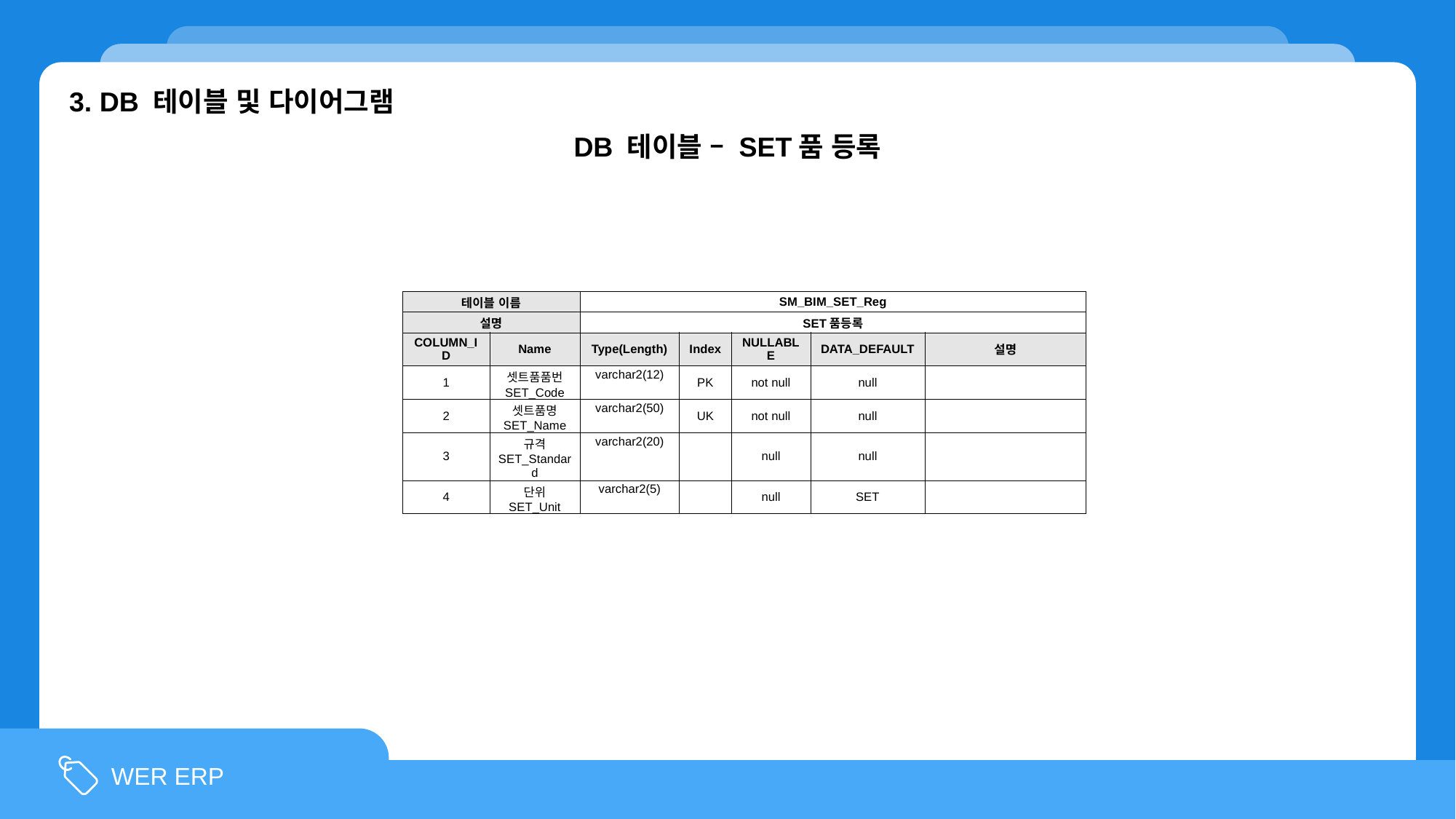

3. DB 테이블 및 다이어그램
DB 테이블 – SET품 등록
| 테이블 이름 |  | SM\_BIM\_SET\_Reg |  |  |  |  |
| --- | --- | --- | --- | --- | --- | --- |
| 설명 |  | SET품등록 |  |  |  |  |
| COLUMN\_ID | Name | Type(Length) | Index | NULLABLE | DATA\_DEFAULT | 설명 |
| 1 | 셋트품품번 SET\_Code | varchar2(12) | PK | not null | null |  |
| 2 | 셋트품명 SET\_Name | varchar2(50) | UK | not null | null |  |
| 3 | 규격 SET\_Standard | varchar2(20) |  | null | null |  |
| 4 | 단위 SET\_Unit | varchar2(5) |  | null | SET |  |

WER ERP